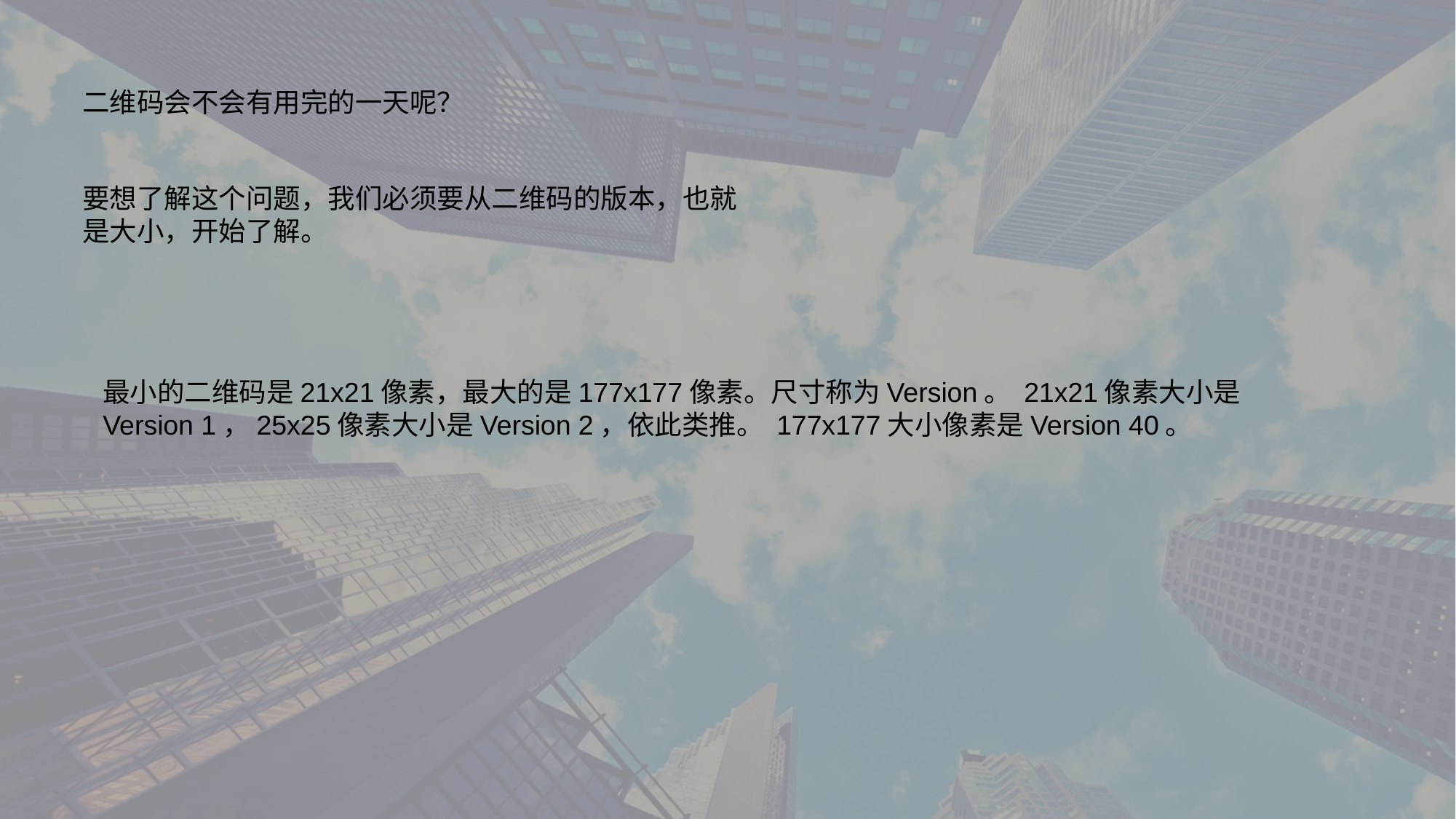

二维码会不会有用完的一天呢？
要想了解这个问题，我们必须要从二维码的版本，也就是大小，开始了解。
最小的二维码是21x21像素，最大的是177x177像素。尺寸称为Version。 21x21像素大小是Version 1，25x25像素大小是Version 2，依此类推。 177x177大小像素是Version 40。